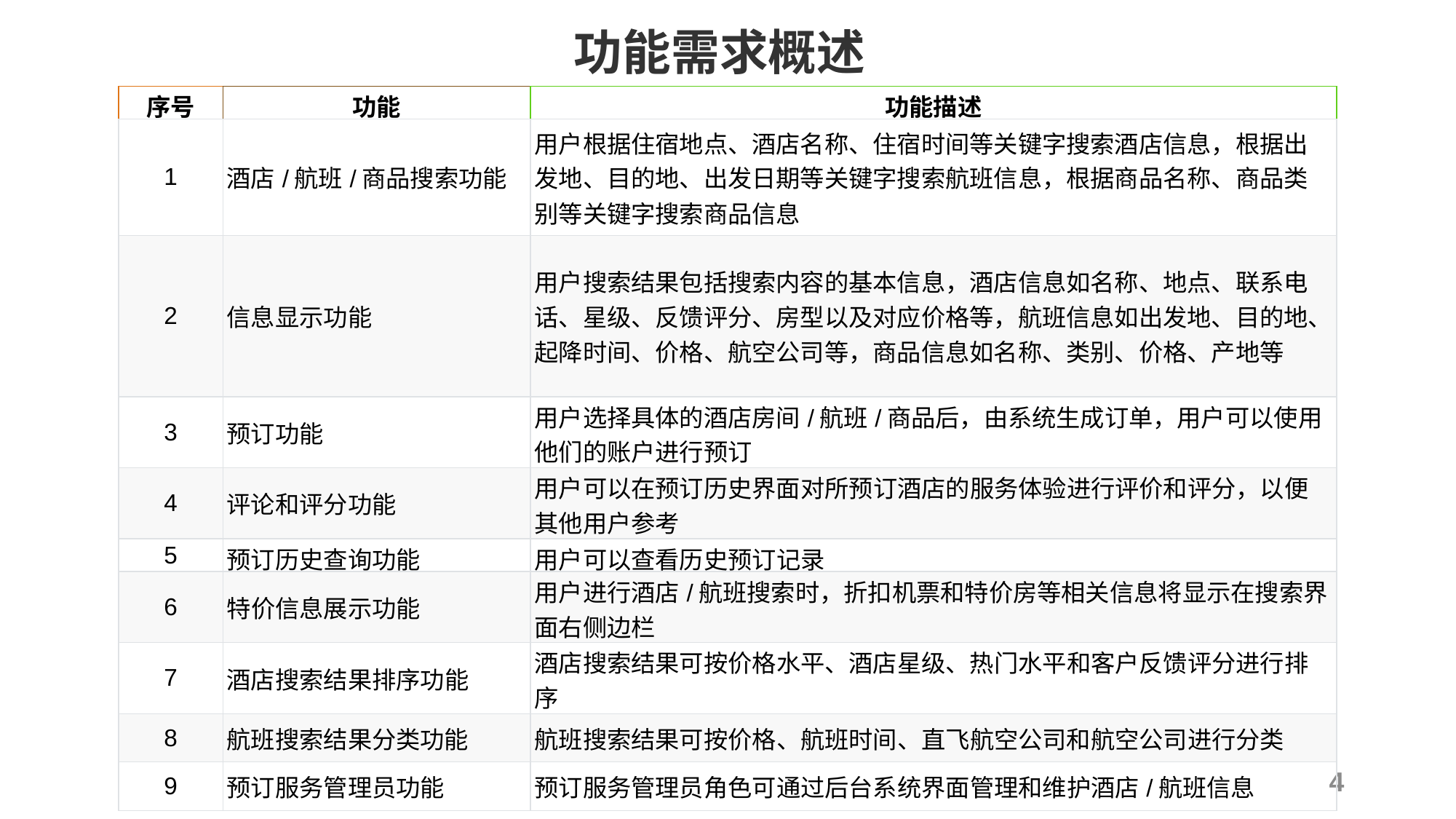

功能需求概述
| 序号 | 功能 | 功能描述 |
| --- | --- | --- |
| 1 | 酒店/航班/商品搜索功能 | 用户根据住宿地点、酒店名称、住宿时间等关键字搜索酒店信息，根据出发地、目的地、出发日期等关键字搜索航班信息，根据商品名称、商品类别等关键字搜索商品信息 |
| 2 | 信息显示功能 | 用户搜索结果包括搜索内容的基本信息，酒店信息如名称、地点、联系电话、星级、反馈评分、房型以及对应价格等，航班信息如出发地、目的地、起降时间、价格、航空公司等，商品信息如名称、类别、价格、产地等 |
| 3 | 预订功能 | 用户选择具体的酒店房间/航班/商品后，由系统生成订单，用户可以使用他们的账户进行预订 |
| 4 | 评论和评分功能 | 用户可以在预订历史界面对所预订酒店的服务体验进行评价和评分，以便其他用户参考 |
| 5 | 预订历史查询功能 | 用户可以查看历史预订记录 |
| 6 | 特价信息展示功能 | 用户进行酒店/航班搜索时，折扣机票和特价房等相关信息将显示在搜索界面右侧边栏 |
| 7 | 酒店搜索结果排序功能 | 酒店搜索结果可按价格水平、酒店星级、热门水平和客户反馈评分进行排序 |
| 8 | 航班搜索结果分类功能 | 航班搜索结果可按价格、航班时间、直飞航空公司和航空公司进行分类 |
| 9 | 预订服务管理员功能 | 预订服务管理员角色可通过后台系统界面管理和维护酒店/航班信息 |
4